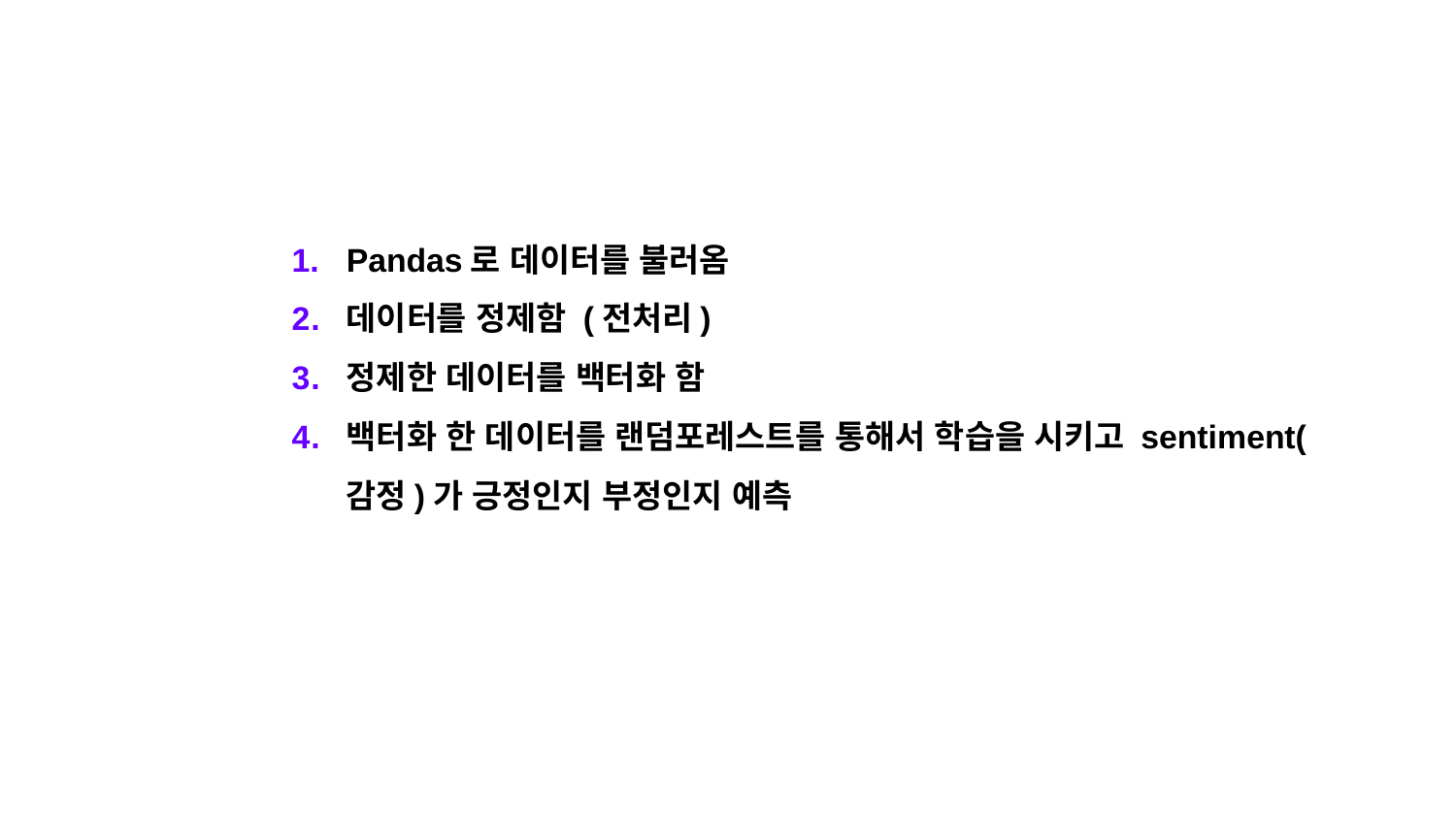

Pandas로 데이터를 불러옴
데이터를 정제함 (전처리)
정제한 데이터를 백터화 함
백터화 한 데이터를 랜덤포레스트를 통해서 학습을 시키고 sentiment(감정)가 긍정인지 부정인지 예측